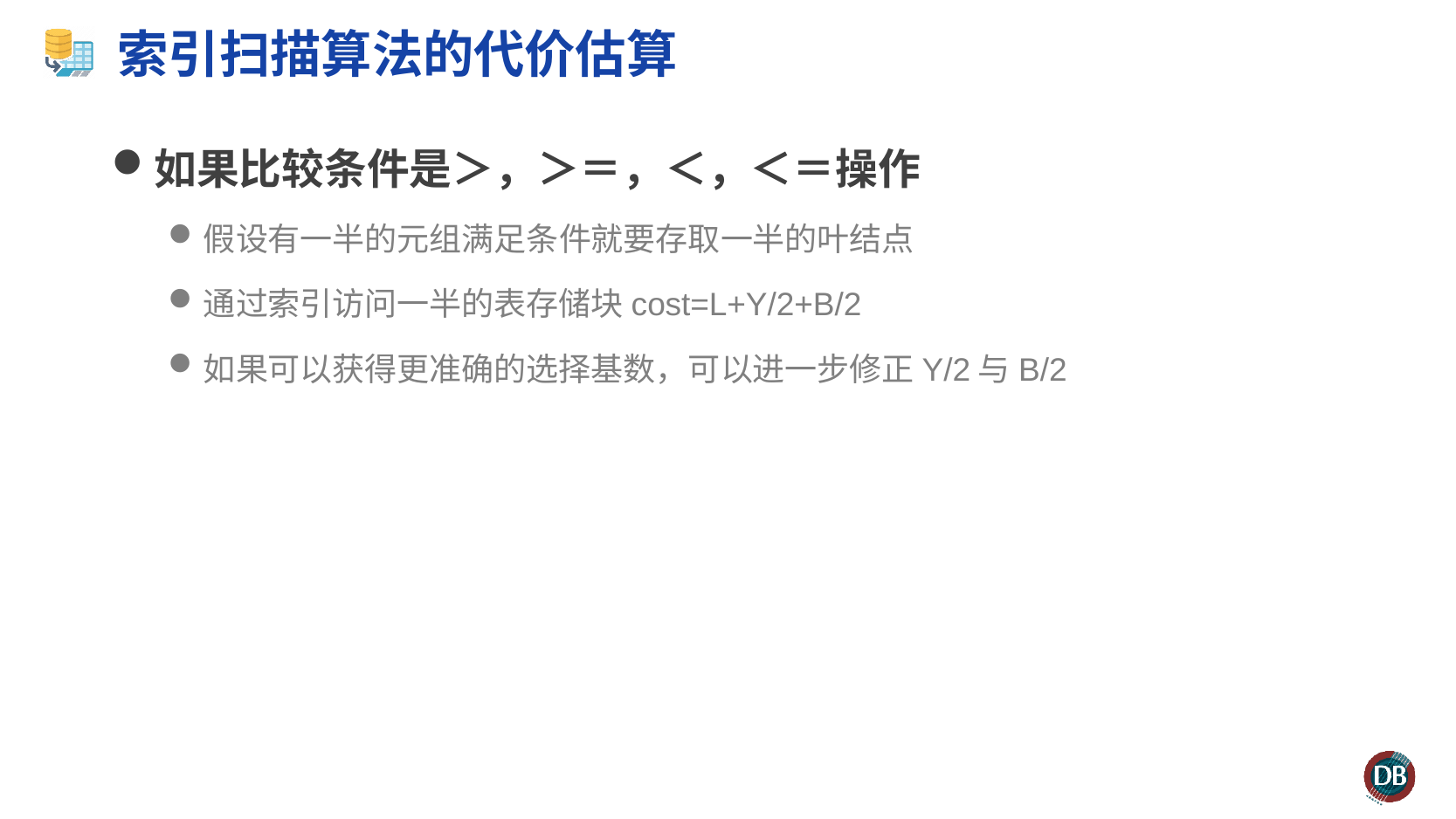

# 索引扫描算法的代价估算
如果比较条件是＞，＞＝，＜，＜＝操作
假设有一半的元组满足条件就要存取一半的叶结点
通过索引访问一半的表存储块cost=L+Y/2+B/2
如果可以获得更准确的选择基数，可以进一步修正Y/2与B/2